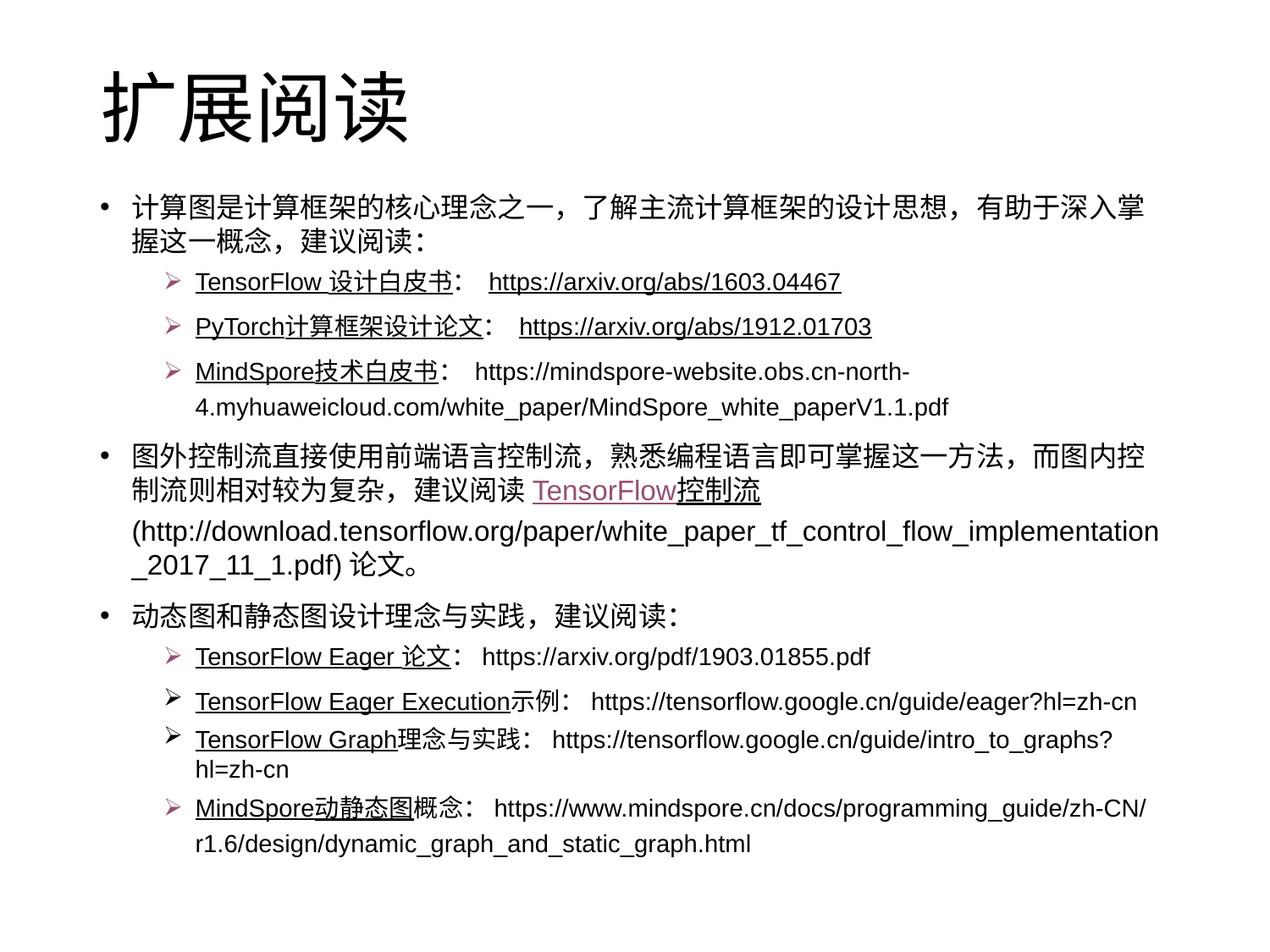

# 扩展阅读
计算图是计算框架的核心理念之一，了解主流计算框架的设计思想，有助于深入掌握这一概念，建议阅读：
TensorFlow 设计白皮书： https://arxiv.org/abs/1603.04467
PyTorch计算框架设计论文： https://arxiv.org/abs/1912.01703
MindSpore技术白皮书： https://mindspore-website.obs.cn-north-4.myhuaweicloud.com/white_paper/MindSpore_white_paperV1.1.pdf
图外控制流直接使用前端语言控制流，熟悉编程语言即可掌握这一方法，而图内控制流则相对较为复杂，建议阅读TensorFlow控制流 (http://download.tensorflow.org/paper/white_paper_tf_control_flow_implementation_2017_11_1.pdf)论文。
动态图和静态图设计理念与实践，建议阅读：
TensorFlow Eager 论文：https://arxiv.org/pdf/1903.01855.pdf
TensorFlow Eager Execution示例：https://tensorflow.google.cn/guide/eager?hl=zh-cn
TensorFlow Graph理念与实践：https://tensorflow.google.cn/guide/intro_to_graphs?hl=zh-cn
MindSpore动静态图概念：https://www.mindspore.cn/docs/programming_guide/zh-CN/r1.6/design/dynamic_graph_and_static_graph.html